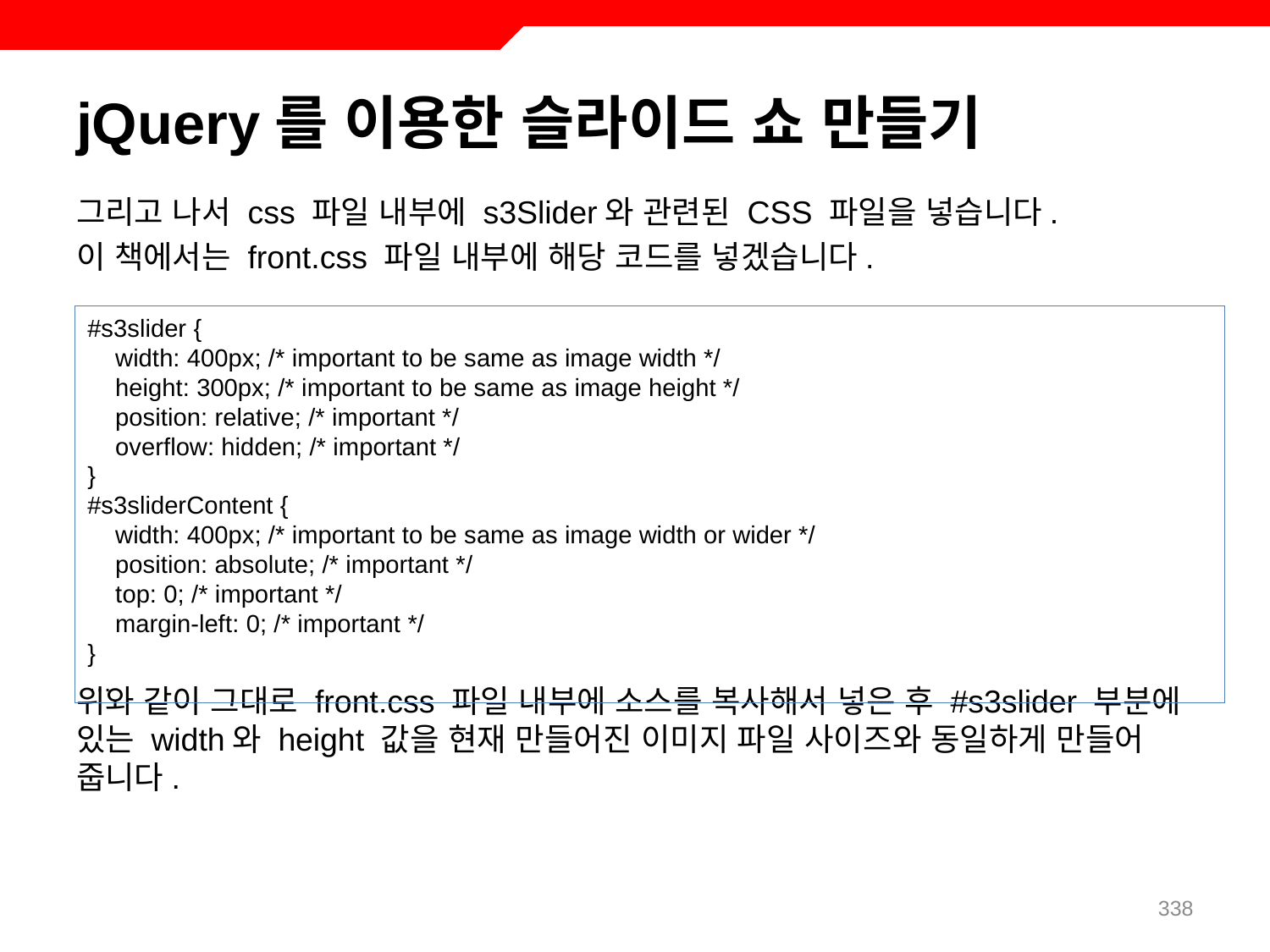

# jQuery를 이용한 슬라이드 쇼 만들기
그리고 나서 css 파일 내부에 s3Slider와 관련된 CSS 파일을 넣습니다.
이 책에서는 front.css 파일 내부에 해당 코드를 넣겠습니다.

위와 같이 그대로 front.css 파일 내부에 소스를 복사해서 넣은 후 #s3slider 부분에 있는 width와 height 값을 현재 만들어진 이미지 파일 사이즈와 동일하게 만들어 줍니다.
#s3slider {
    width: 400px; /* important to be same as image width */
    height: 300px; /* important to be same as image height */
    position: relative; /* important */
    overflow: hidden; /* important */
}
#s3sliderContent {
    width: 400px; /* important to be same as image width or wider */
    position: absolute; /* important */
    top: 0; /* important */
    margin-left: 0; /* important */
}
…
338